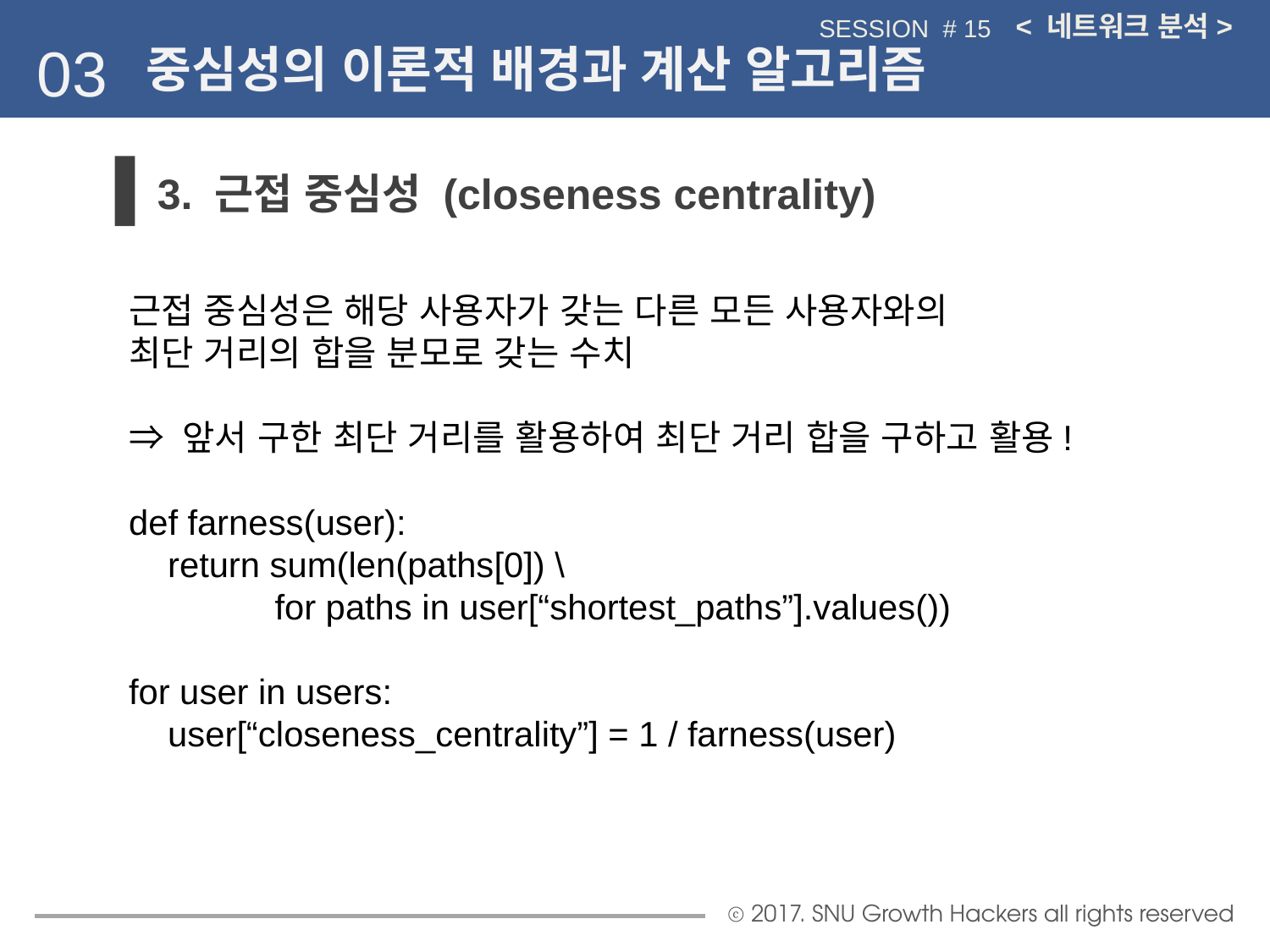

< 네트워크 분석>
SESSION  # 15
03
중심성의 이론적 배경과 계산 알고리즘

3. 근접 중심성 (closeness centrality)
근접 중심성은 해당 사용자가 갖는 다른 모든 사용자와의
최단 거리의 합을 분모로 갖는 수치

⇒ 앞서 구한 최단 거리를 활용하여 최단 거리 합을 구하고 활용!

def farness(user):
    return sum(len(paths[0]) \
               for paths in user[“shortest_paths”].values())
for user in users:
    user[“closeness_centrality”] = 1 / farness(user)
ⓒ 2017. SNU Growth Hackers all rights reserved